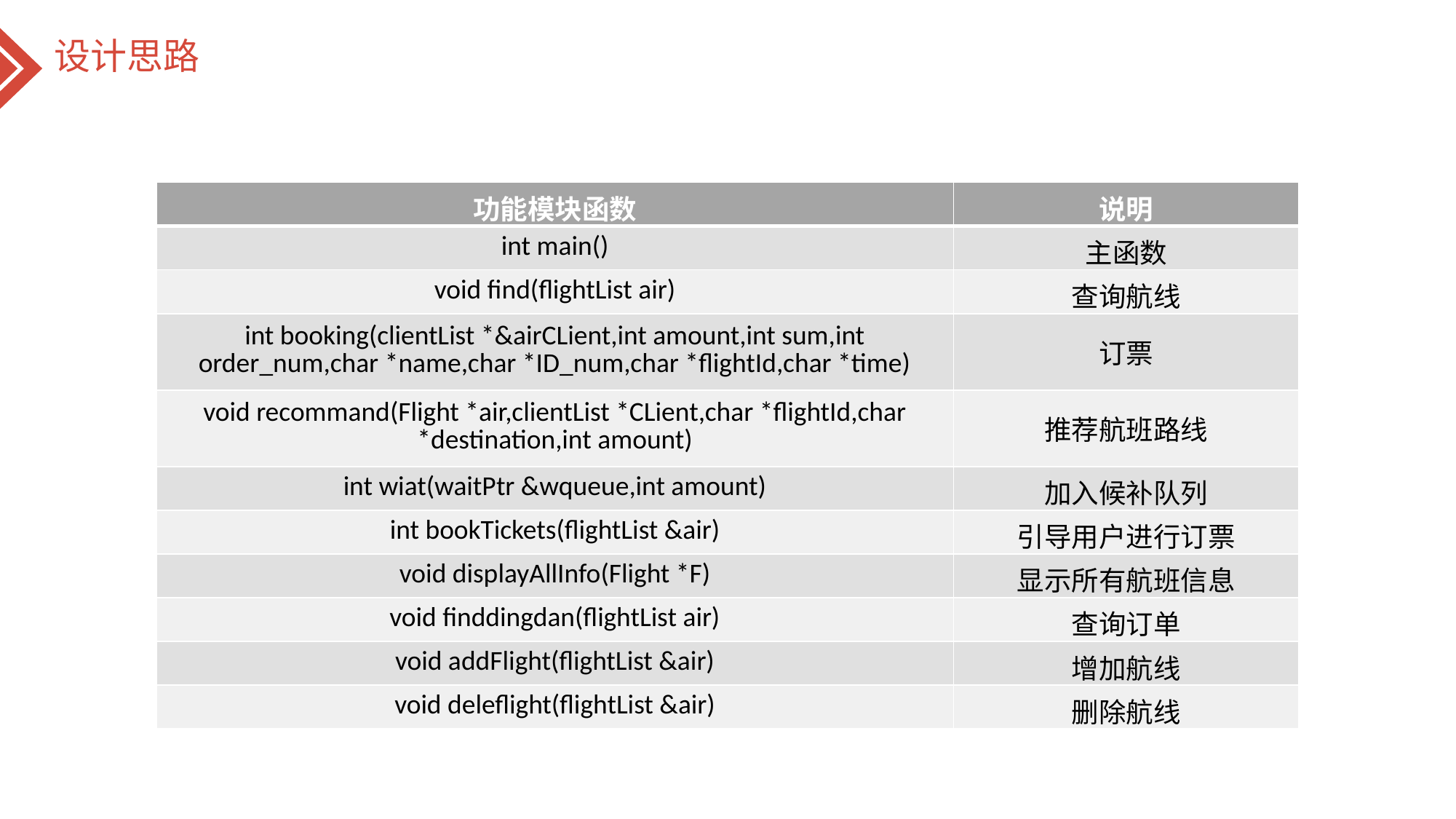

设计思路
| 功能模块函数 | 说明 |
| --- | --- |
| int main() | 主函数 |
| void find(flightList air) | 查询航线 |
| int booking(clientList \*&airCLient,int amount,int sum,int order\_num,char \*name,char \*ID\_num,char \*flightId,char \*time) | 订票 |
| void recommand(Flight \*air,clientList \*CLient,char \*flightId,char \*destination,int amount) | 推荐航班路线 |
| int wiat(waitPtr &wqueue,int amount) | 加入候补队列 |
| int bookTickets(flightList &air) | 引导用户进行订票 |
| void displayAllInfo(Flight \*F) | 显示所有航班信息 |
| void finddingdan(flightList air) | 查询订单 |
| void addFlight(flightList &air) | 增加航线 |
| void deleflight(flightList &air) | 删除航线 |